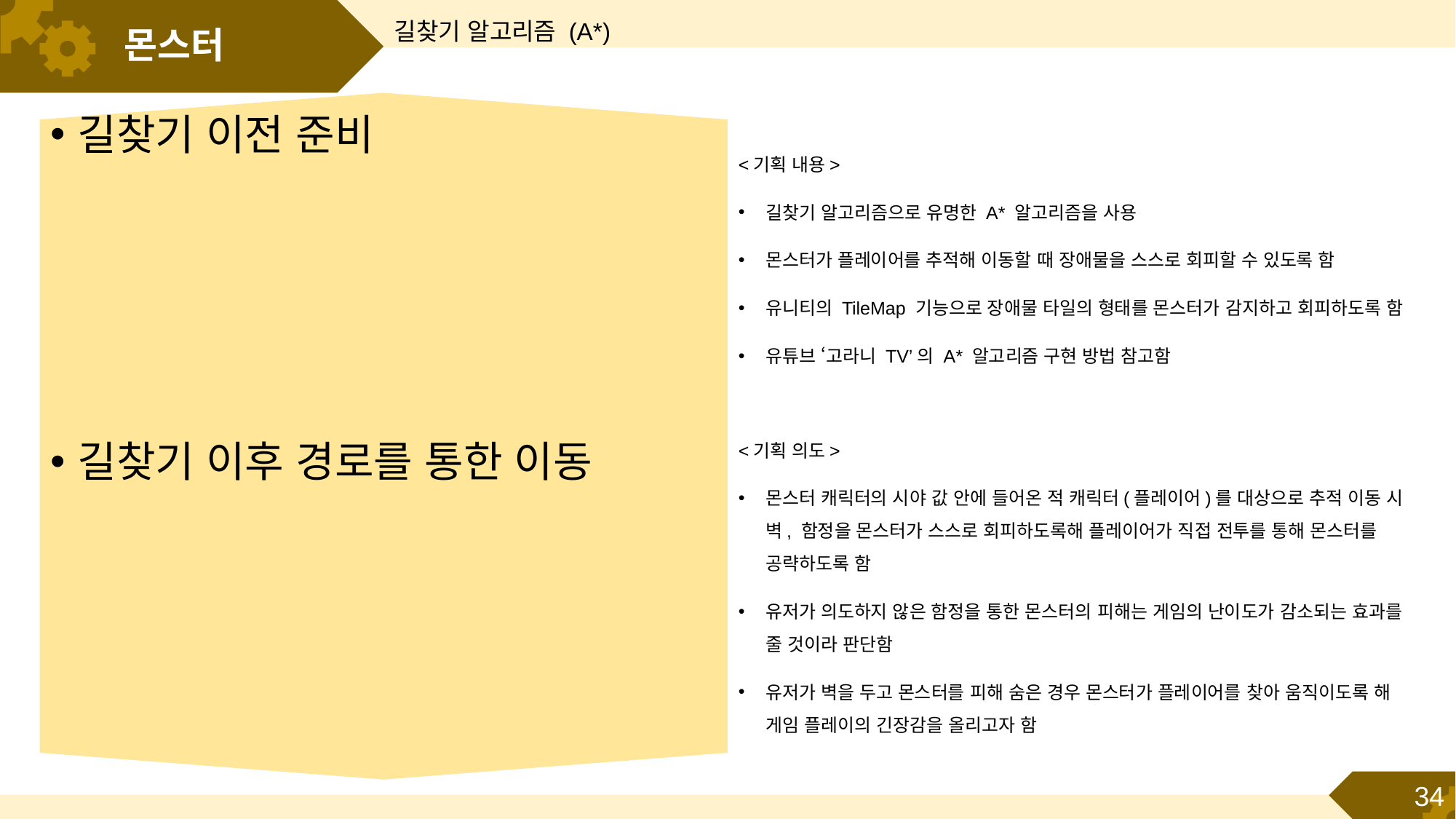

길찾기 알고리즘 (A*)
# 몬스터
길찾기 이전 준비
<기획 내용>
길찾기 알고리즘으로 유명한 A* 알고리즘을 사용
몬스터가 플레이어를 추적해 이동할 때 장애물을 스스로 회피할 수 있도록 함
유니티의 TileMap 기능으로 장애물 타일의 형태를 몬스터가 감지하고 회피하도록 함
유튜브 ‘고라니 TV’의 A* 알고리즘 구현 방법 참고함
<기획 의도>
몬스터 캐릭터의 시야 값 안에 들어온 적 캐릭터(플레이어)를 대상으로 추적 이동 시 벽, 함정을 몬스터가 스스로 회피하도록해 플레이어가 직접 전투를 통해 몬스터를 공략하도록 함
유저가 의도하지 않은 함정을 통한 몬스터의 피해는 게임의 난이도가 감소되는 효과를 줄 것이라 판단함
유저가 벽을 두고 몬스터를 피해 숨은 경우 몬스터가 플레이어를 찾아 움직이도록 해 게임 플레이의 긴장감을 올리고자 함
길찾기 이후 경로를 통한 이동
34